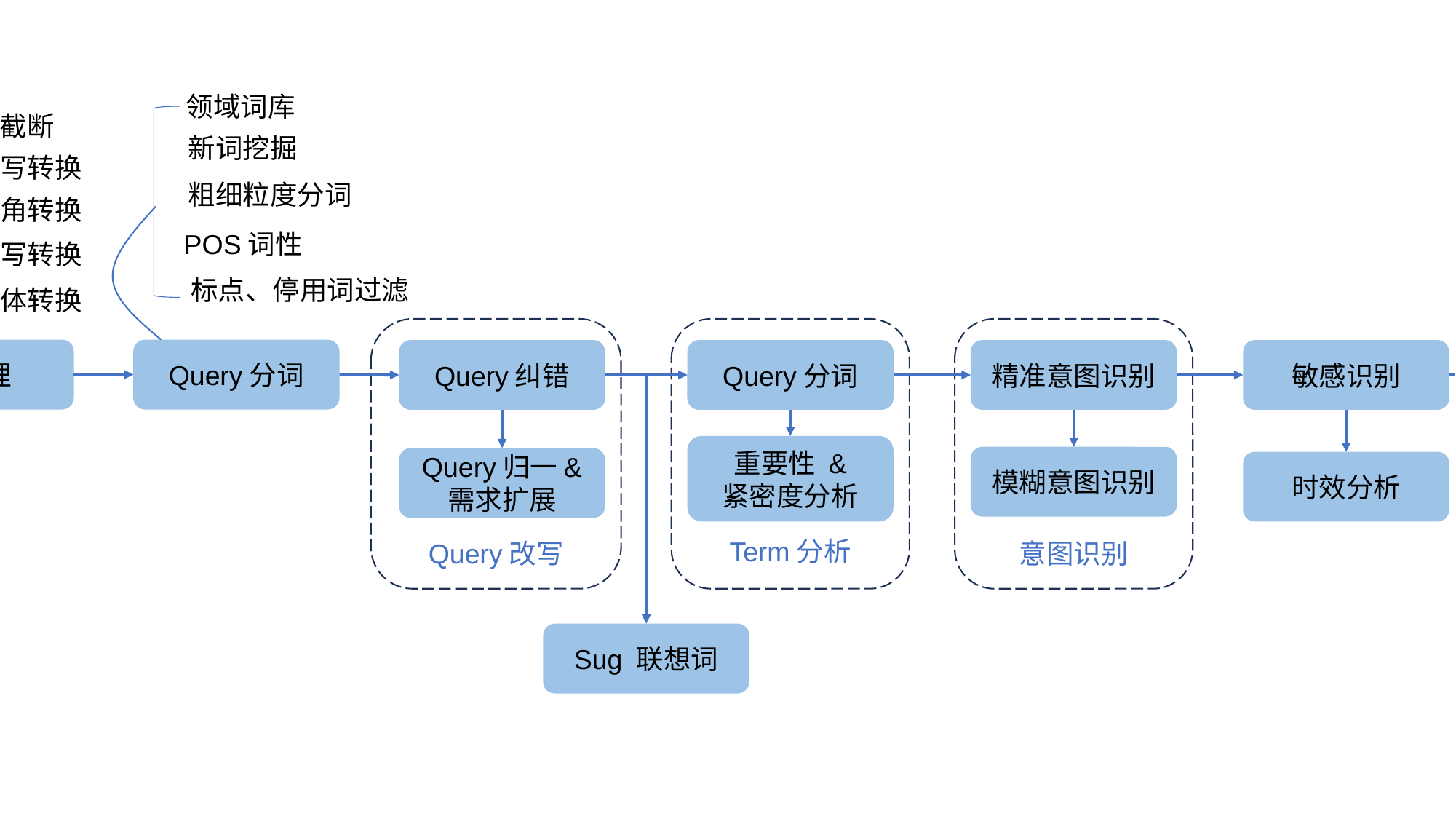

领域词库

新词挖掘
粗细粒度分词
POS词性
标点、停用词过滤
长度截断

大小写转换
全半角转换
大小写转换
简繁体转换

预处理
Query分词
Query纠错
Query分词
精准意图识别
敏感识别
人工干预
Query
重要性 &
紧密度分析
模糊意图识别
Query归一&
需求扩展
时效分析
Term分析
Query改写
意图识别
Sug 联想词